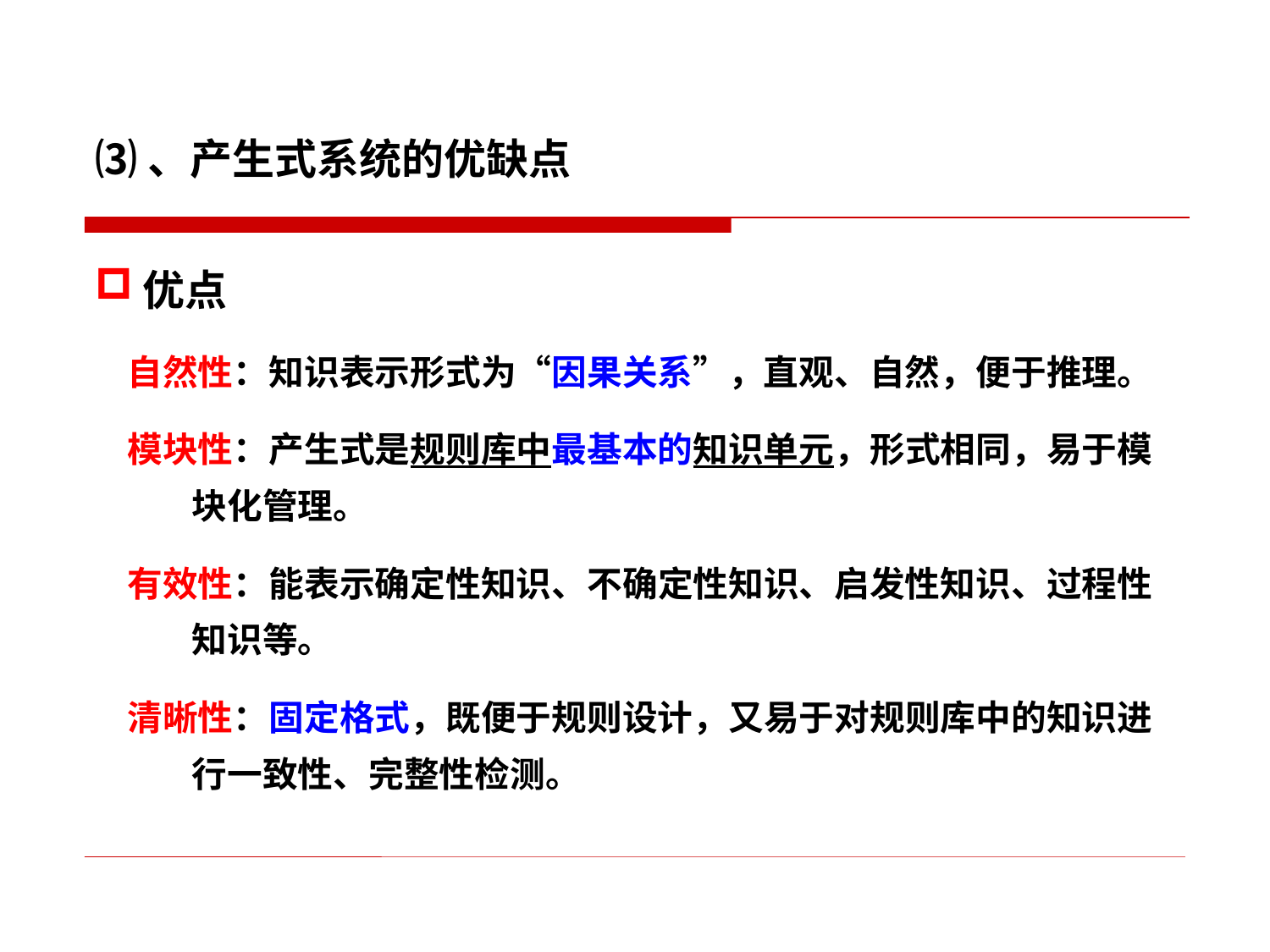

⑶、产生式系统的优缺点
优点
   自然性：知识表示形式为“因果关系”，直观、自然，便于推理。
   模块性：产生式是规则库中最基本的知识单元，形式相同，易于模
           块化管理。
   有效性：能表示确定性知识、不确定性知识、启发性知识、过程性
           知识等。
   清晰性：固定格式，既便于规则设计，又易于对规则库中的知识进
           行一致性、完整性检测。